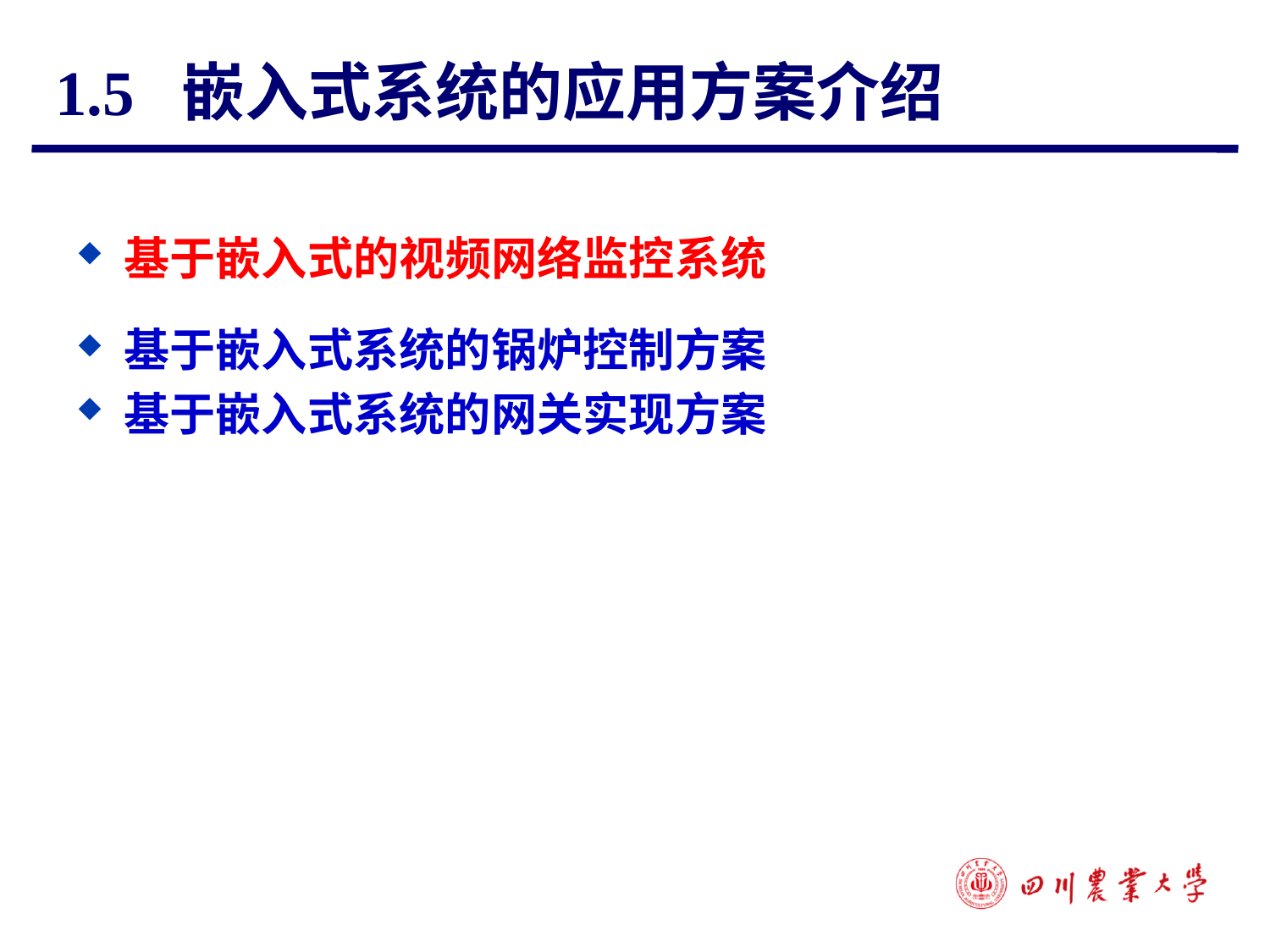

# 1.5  嵌入式系统的应用方案介绍
基于嵌入式的视频网络监控系统
基于嵌入式系统的锅炉控制方案
基于嵌入式系统的网关实现方案